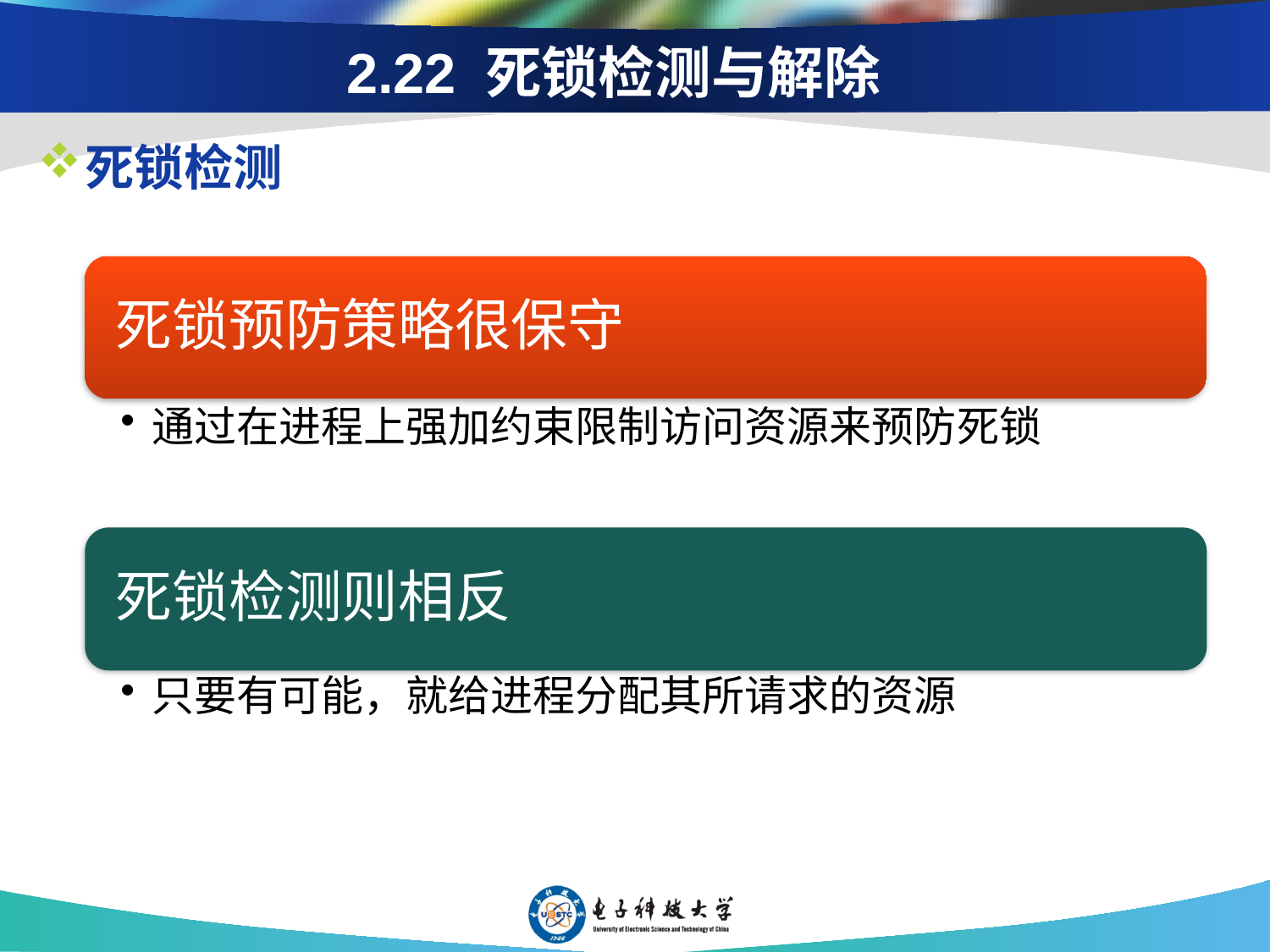

# 2.22 死锁检测与解除
死锁检测
死锁预防策略很保守
通过在进程上强加约束限制访问资源来预防死锁
死锁检测则相反
只要有可能，就给进程分配其所请求的资源